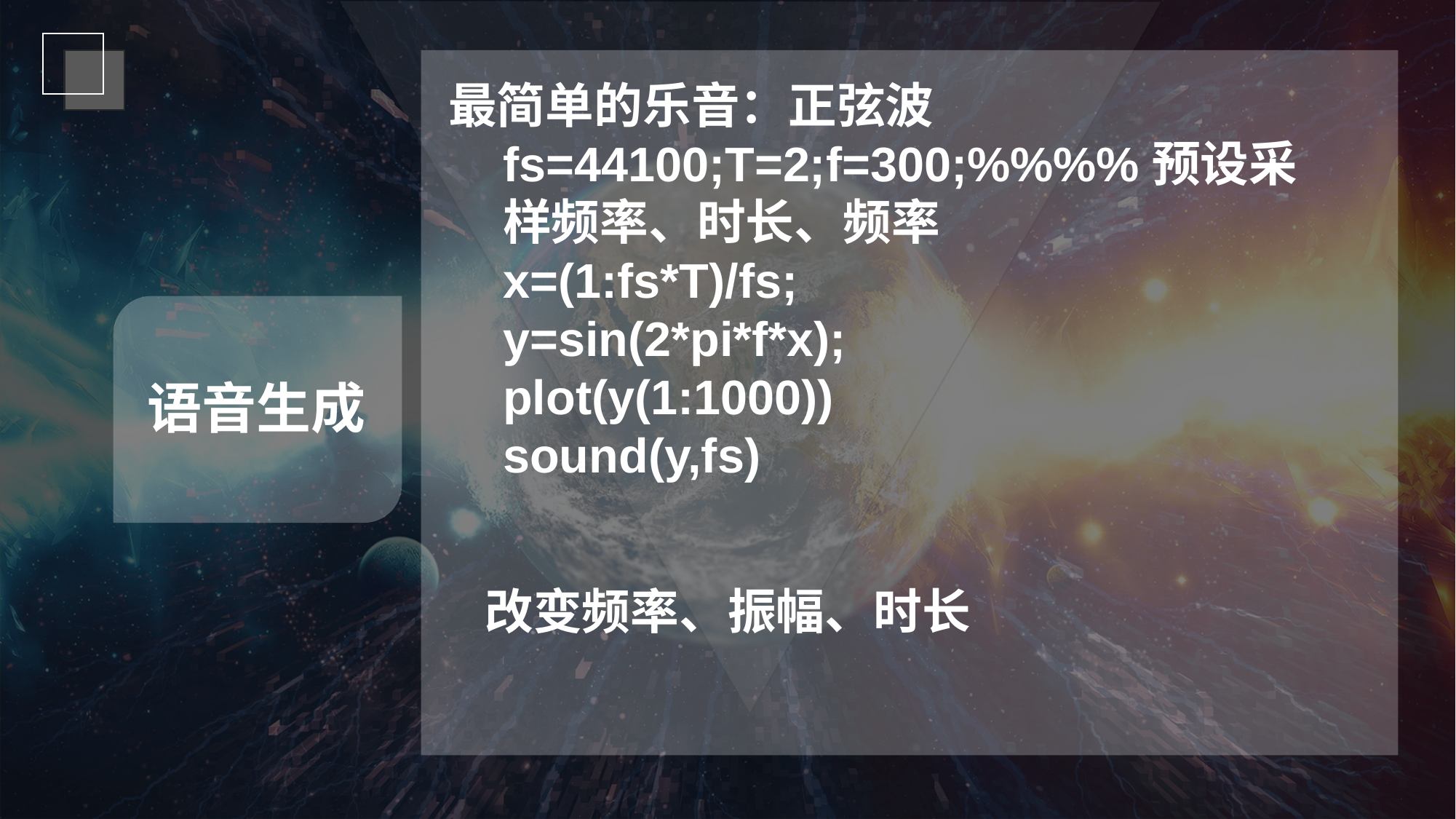

最简单的乐音：正弦波
fs=44100;T=2;f=300;%%%%预设采样频率、时长、频率
x=(1:fs*T)/fs;
y=sin(2*pi*f*x);
plot(y(1:1000))
sound(y,fs)

语音生成
改变频率、振幅、时长